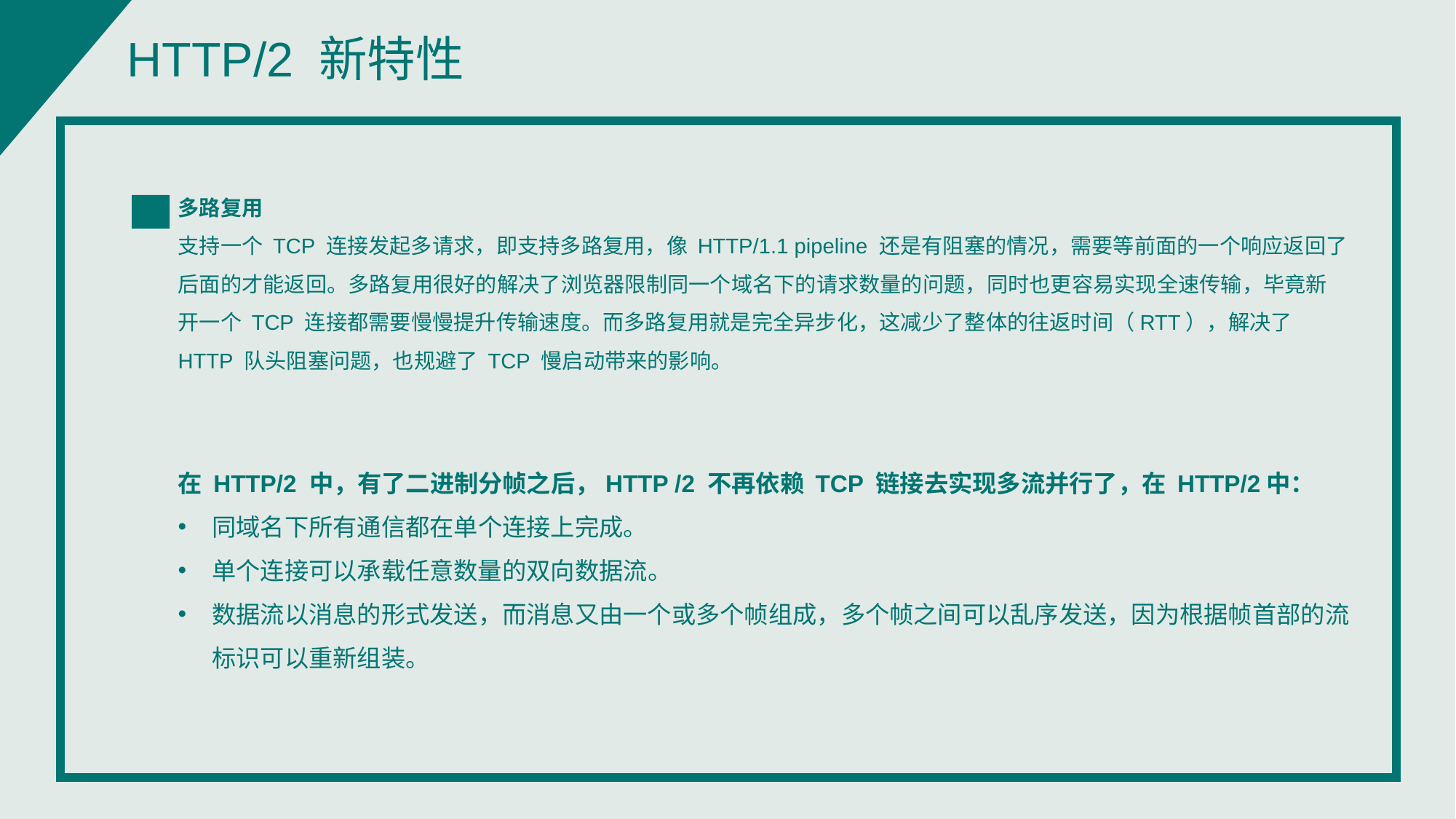

HTTP/2 新特性

多路复用
支持一个 TCP 连接发起多请求，即支持多路复用，像 HTTP/1.1 pipeline 还是有阻塞的情况，需要等前面的一个响应返回了后面的才能返回。多路复用很好的解决了浏览器限制同一个域名下的请求数量的问题，同时也更容易实现全速传输，毕竟新开一个 TCP 连接都需要慢慢提升传输速度。而多路复用就是完全异步化，这减少了整体的往返时间（RTT），解决了 HTTP 队头阻塞问题，也规避了 TCP 慢启动带来的影响。

在 HTTP/2 中，有了二进制分帧之后，HTTP /2 不再依赖 TCP 链接去实现多流并行了，在 HTTP/2中：
同域名下所有通信都在单个连接上完成。
单个连接可以承载任意数量的双向数据流。
数据流以消息的形式发送，而消息又由一个或多个帧组成，多个帧之间可以乱序发送，因为根据帧首部的流标识可以重新组装。